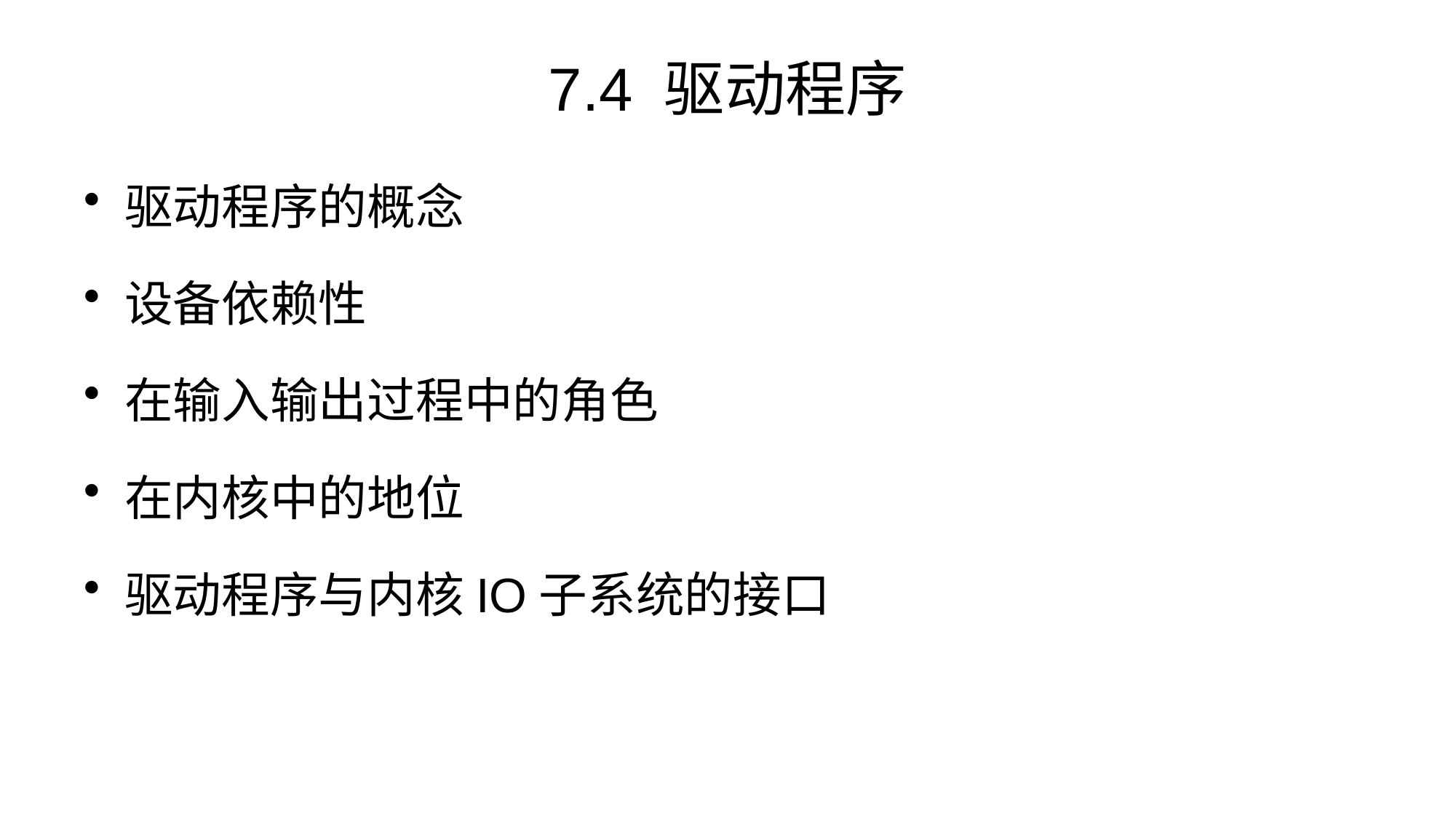

# 7.4 驱动程序
驱动程序的概念
设备依赖性
在输入输出过程中的角色
在内核中的地位
驱动程序与内核IO子系统的接口